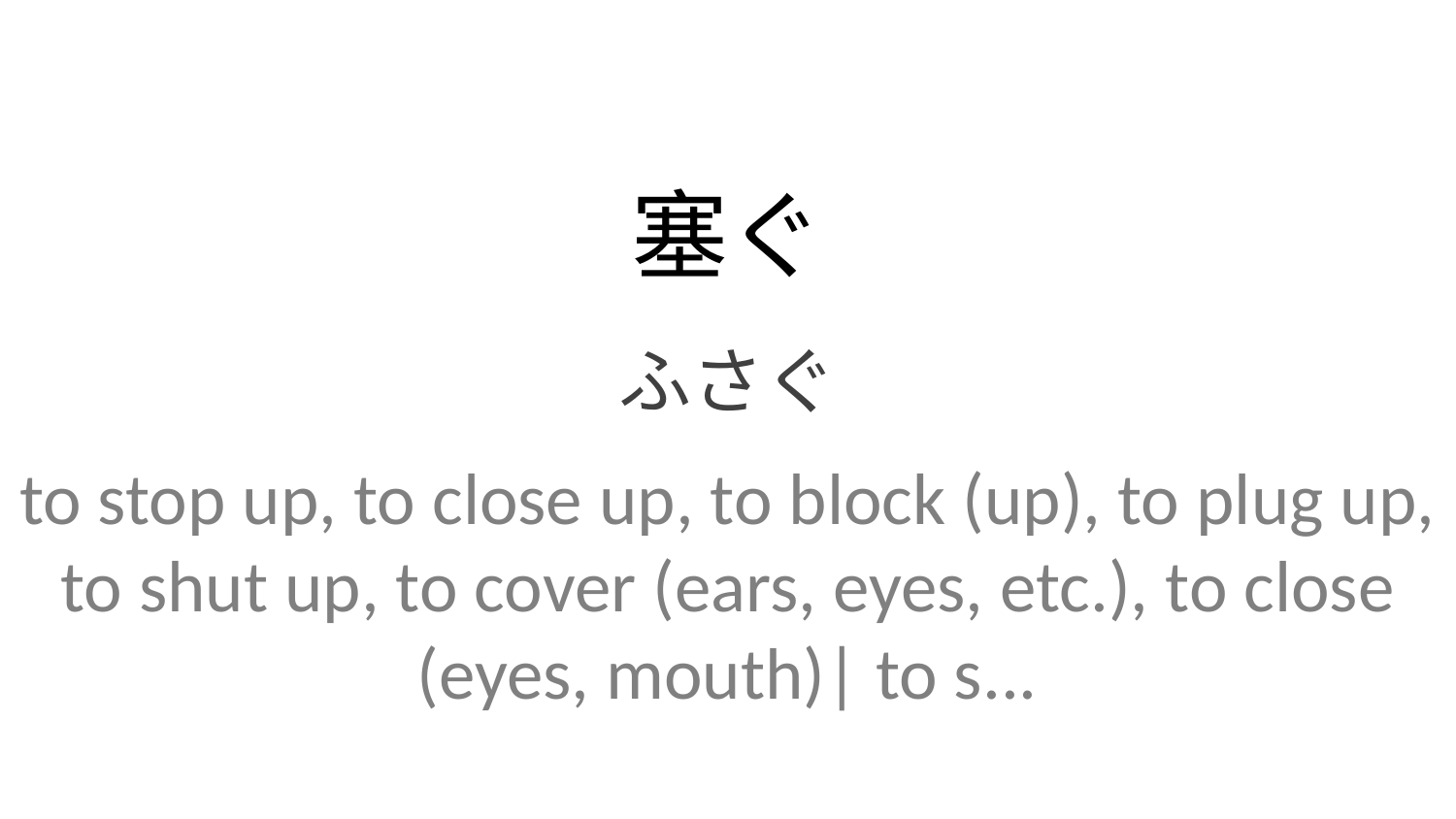

塞ぐ

ふさぐ
to stop up, to close up, to block (up), to plug up, to shut up, to cover (ears, eyes, etc.), to close (eyes, mouth)| to s...